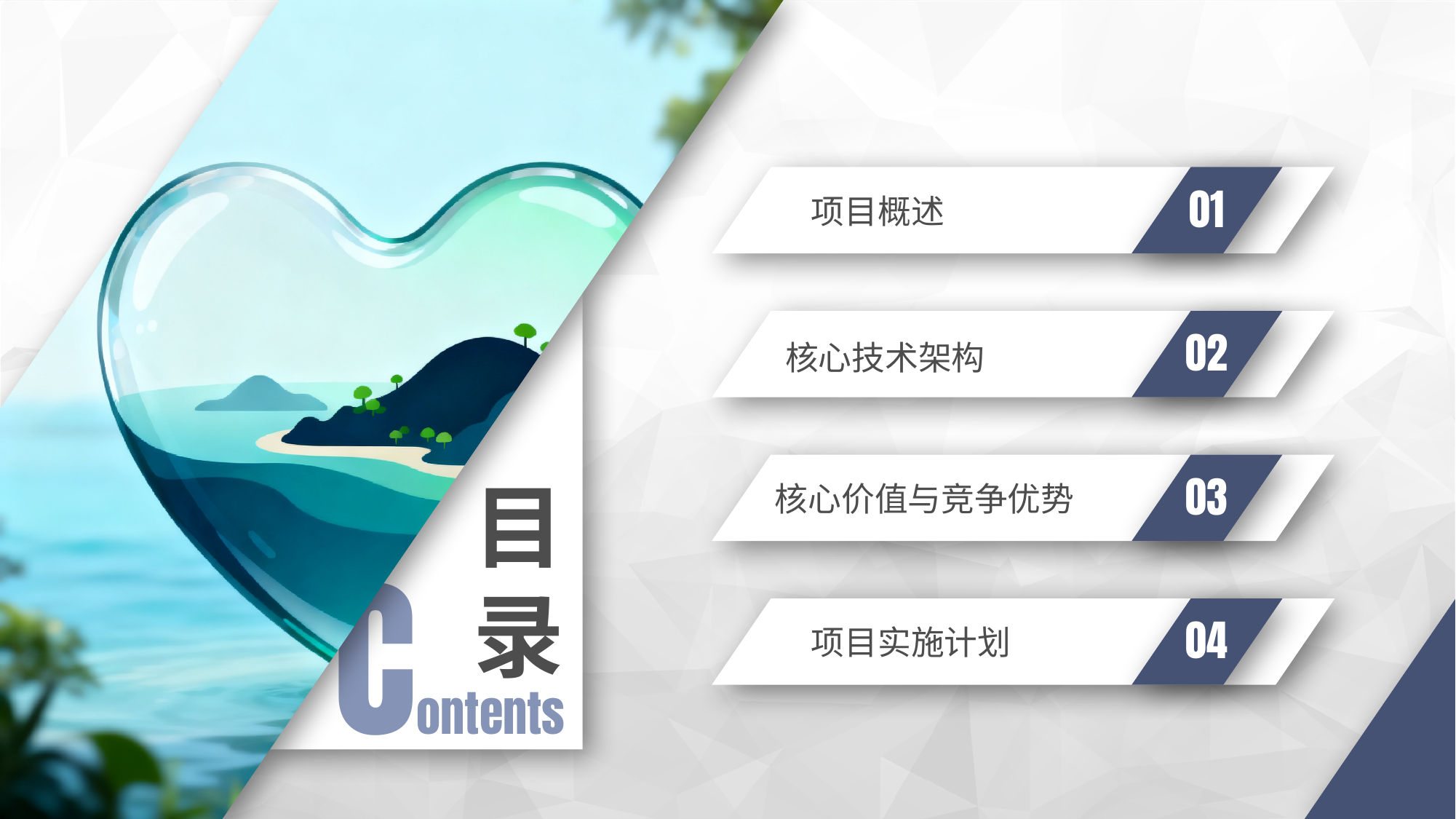

01
项目概述

目录
Contents

02
核心技术架构

03
核心价值与竞争优势

04

项目实施计划